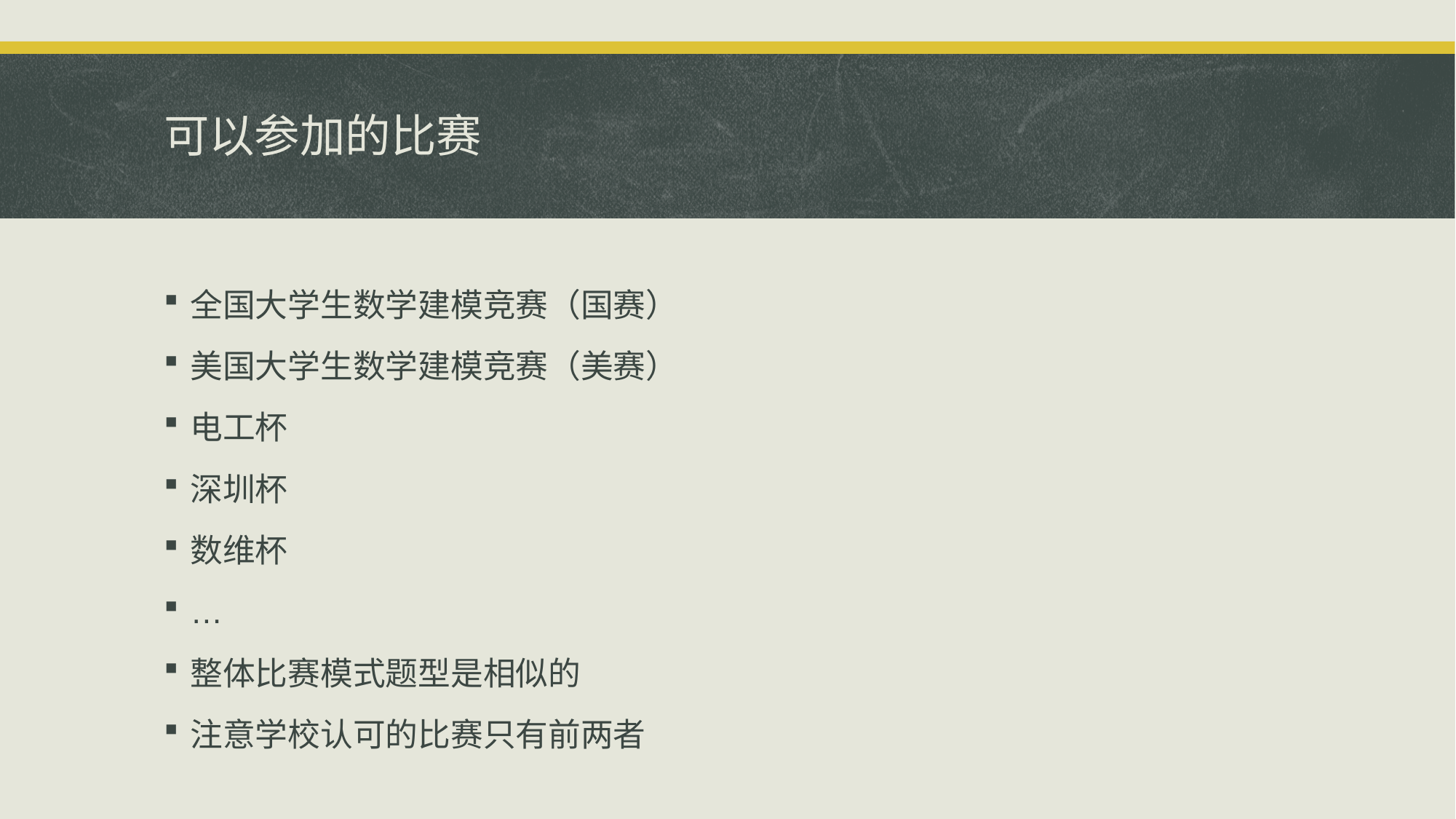

# 可以参加的比赛
全国大学生数学建模竞赛（国赛）
美国大学生数学建模竞赛（美赛）
电工杯
深圳杯
数维杯
…
整体比赛模式题型是相似的
注意学校认可的比赛只有前两者